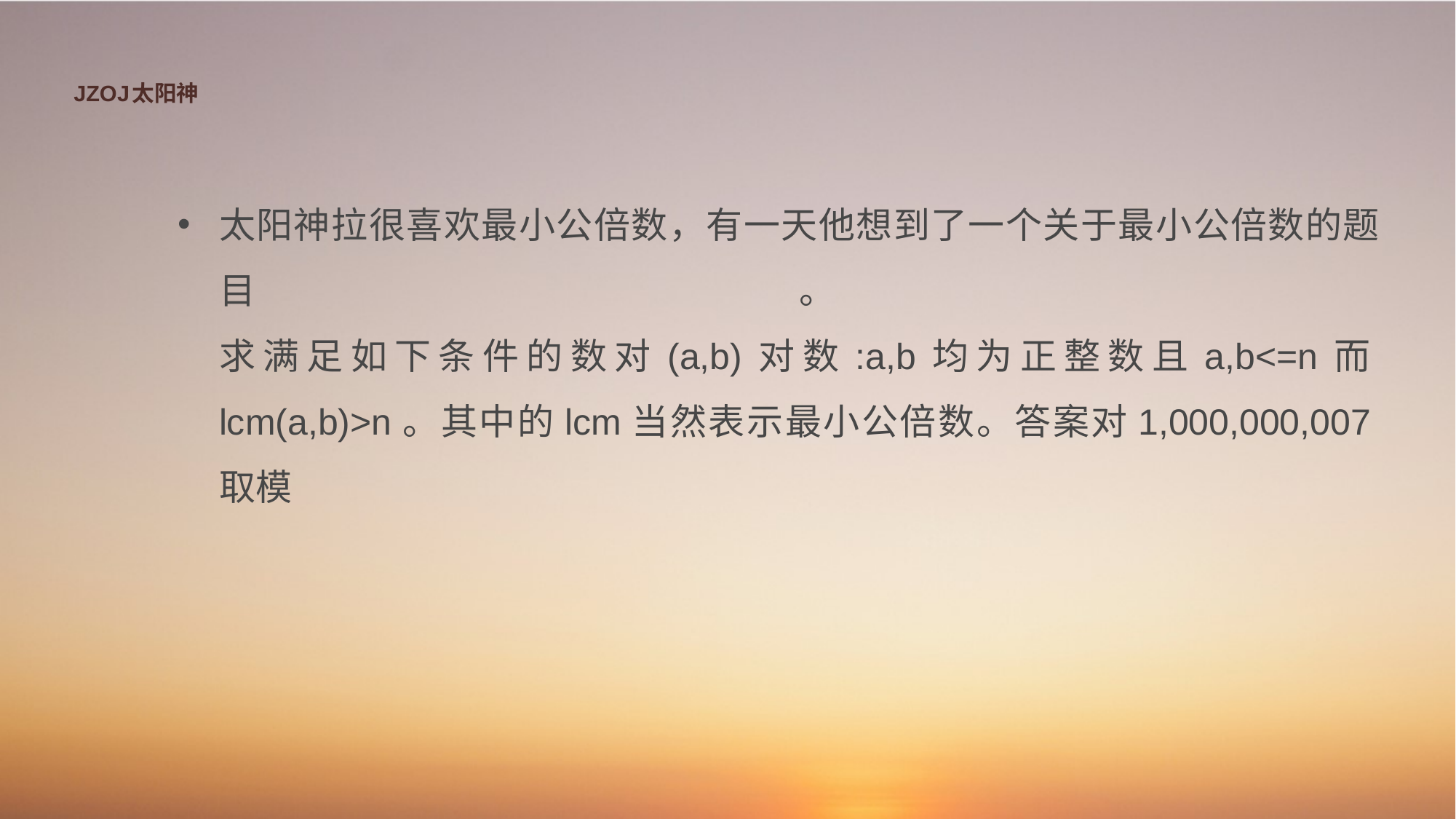

# JZOJ太阳神
太阳神拉很喜欢最小公倍数，有一天他想到了一个关于最小公倍数的题目。
求满足如下条件的数对(a,b)对数:a,b均为正整数且a,b<=n而lcm(a,b)>n。其中的lcm当然表示最小公倍数。答案对1,000,000,007取模